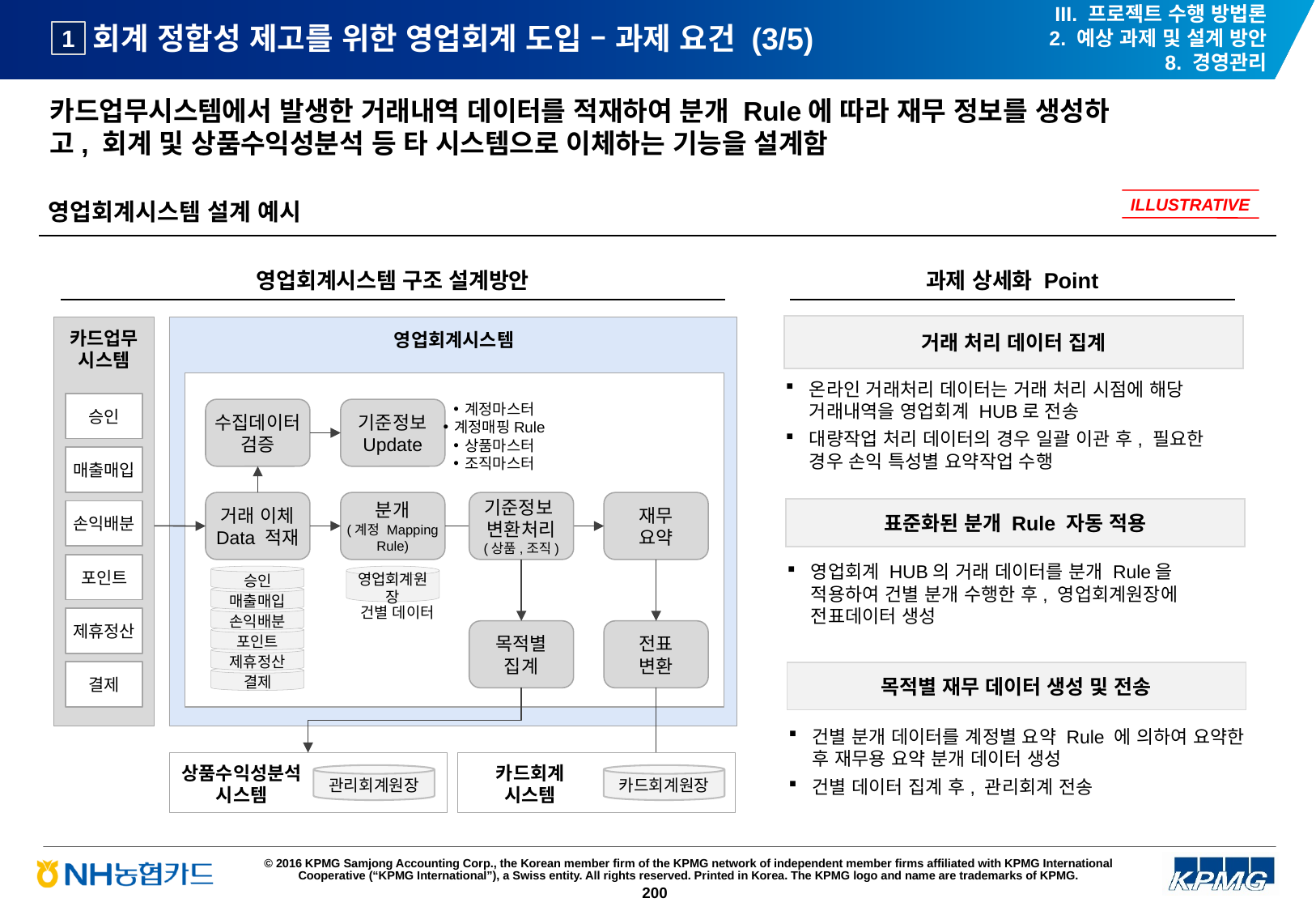

III. 프로젝트 수행 방법론
2. 예상 과제 및 설계 방안
8. 경영관리
# 회계 정합성 제고를 위한 영업회계 도입 – 과제 요건 (3/5)
1
카드업무시스템에서 발생한 거래내역 데이터를 적재하여 분개 Rule에 따라 재무 정보를 생성하고, 회계 및 상품수익성분석 등 타 시스템으로 이체하는 기능을 설계함
영업회계시스템 설계 예시
ILLUSTRATIVE
영업회계시스템 구조 설계방안
과제 상세화 Point
거래 처리 데이터 집계

카드업무
시스템
영업회계시스템
온라인 거래처리 데이터는 거래 처리 시점에 해당 거래내역을 영업회계 HUB로 전송
대량작업 처리 데이터의 경우 일괄 이관 후, 필요한 경우 손익 특성별 요약작업 수행

승인
계정마스터
계정매핑Rule
상품마스터
조직마스터
수집데이터
검증
기준정보
Update
매출매입
거래 이체
Data 적재
분개
(계정 Mapping Rule)
기준정보
변환처리
(상품,조직)
재무
요약
표준화된 분개 Rule 자동 적용
손익배분
포인트
영업회계 HUB의 거래 데이터를 분개 Rule을 적용하여 건별 분개 수행한 후, 영업회계원장에 전표데이터 생성
승인
영업회계원장
매출매입
건별 데이터
손익배분
제휴정산
목적별
집계
전표
변환
포인트
제휴정산
결제
목적별 재무 데이터 생성 및 전송
결제
건별 분개 데이터를 계정별 요약 Rule 에 의하여 요약한 후 재무용 요약 분개 데이터 생성
건별 데이터 집계 후, 관리회계 전송

상품수익성분석시스템
카드회계
시스템
관리회계원장
카드회계원장